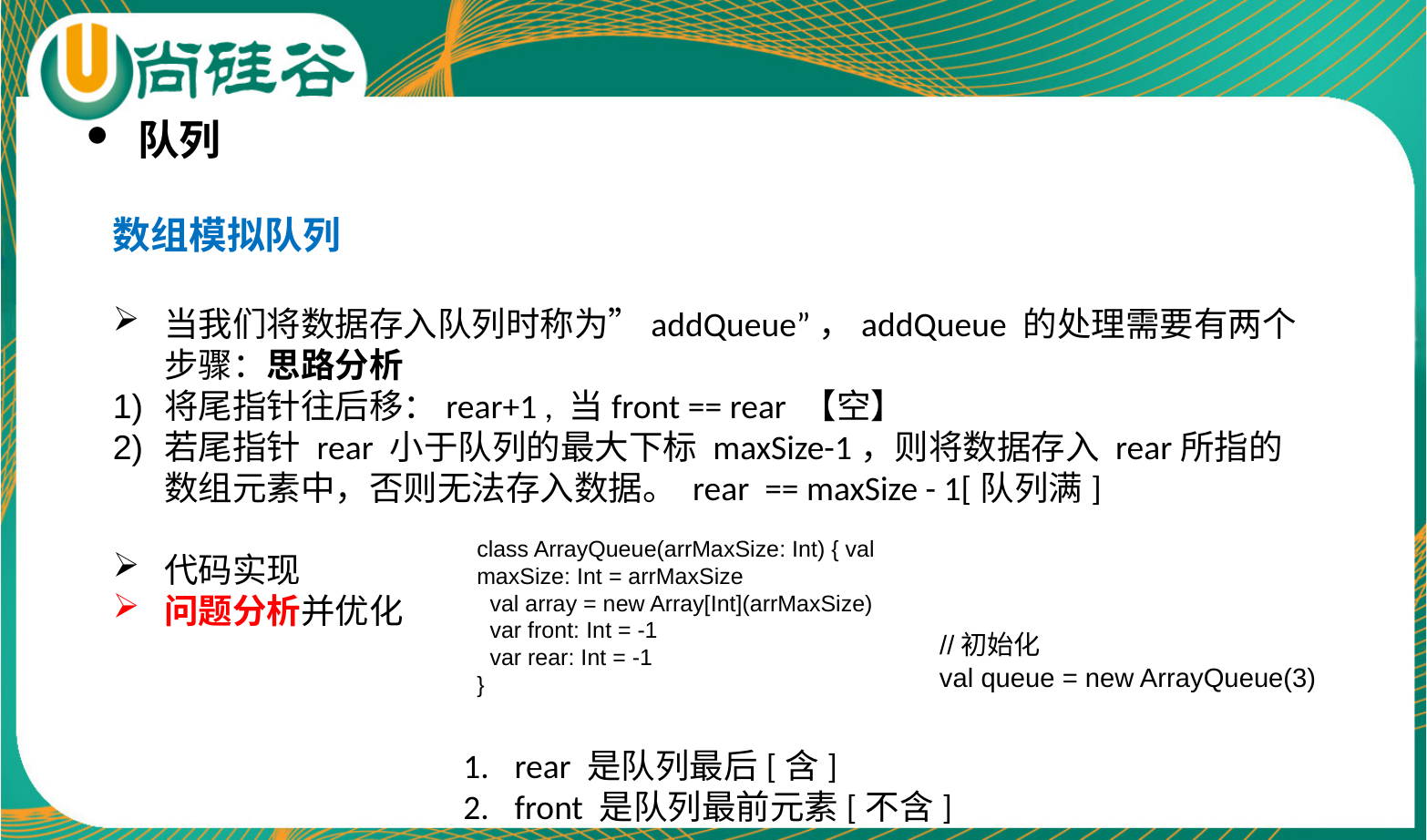

队列
数组模拟队列

当我们将数据存入队列时称为”addQueue”，addQueue 的处理需要有两个步骤：思路分析
将尾指针往后移：rear+1 , 当front == rear 【空】
若尾指针 rear 小于队列的最大下标 maxSize-1，则将数据存入 rear所指的数组元素中，否则无法存入数据。 rear  == maxSize - 1[队列满]

代码实现
问题分析并优化

class ArrayQueue(arrMaxSize: Int) { val maxSize: Int = arrMaxSize
  val array = new Array[Int](arrMaxSize)
  var front: Int = -1
  var rear: Int = -1
}
 //初始化
 val queue = new ArrayQueue(3)
rear 是队列最后[含]
front 是队列最前元素[不含]